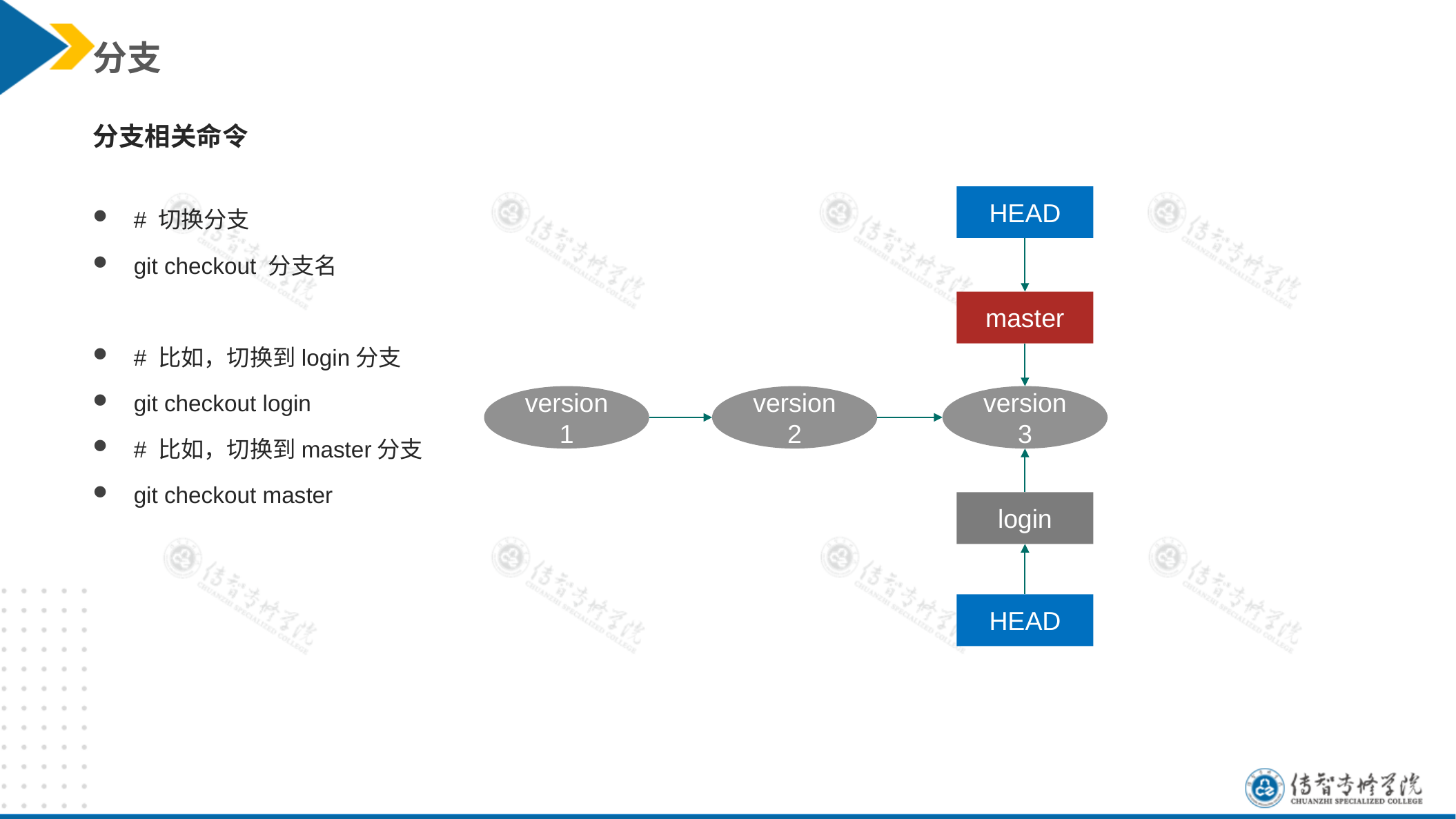

分支
分支相关命令
# 切换分支
git checkout 分支名

# 比如，切换到login分支
git checkout login
# 比如，切换到master分支
git checkout master

HEAD
master
version 1
version 2
version 3
login
HEAD